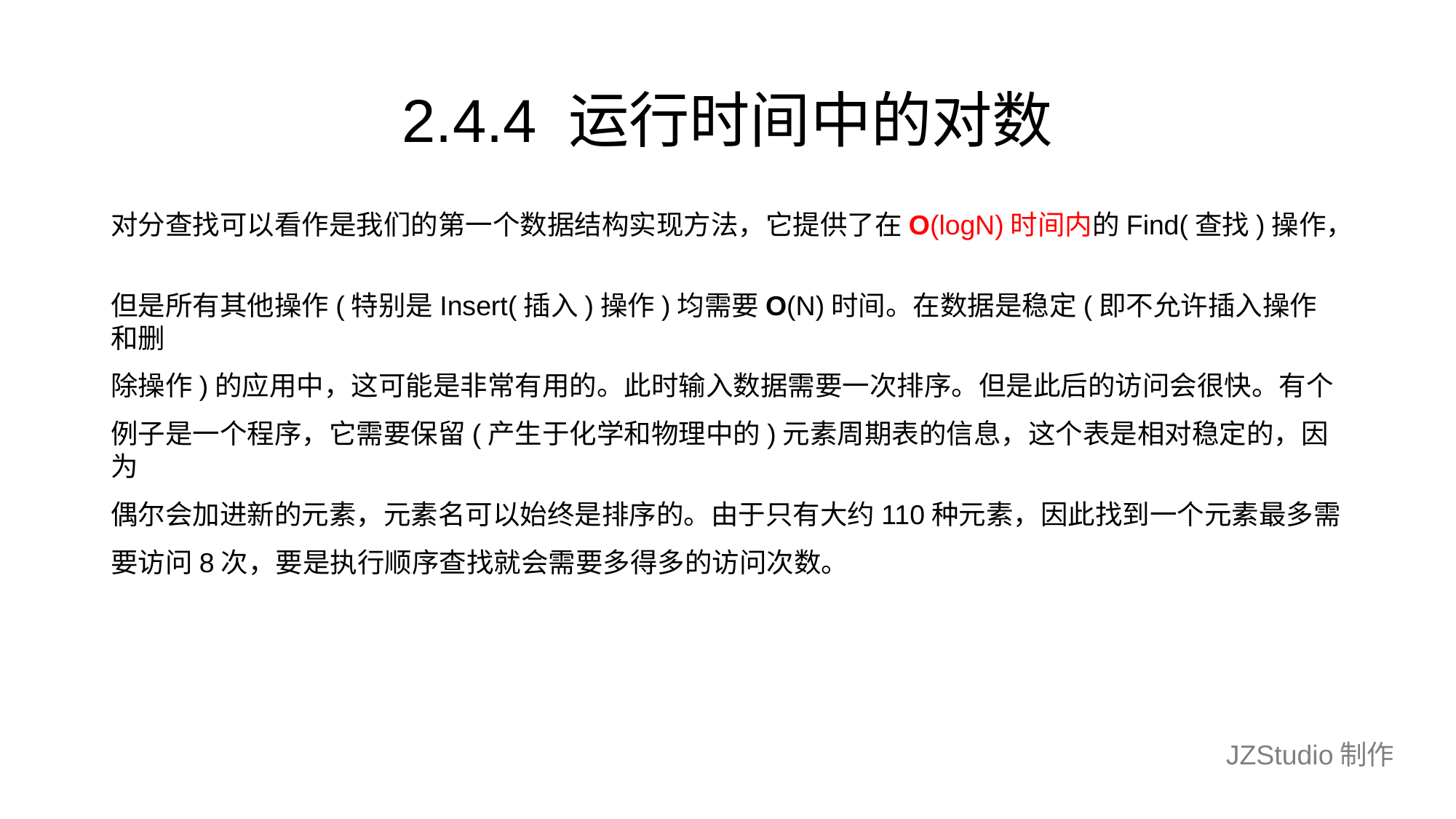

# 2.4.4 运行时间中的对数
对分查找可以看作是我们的第一个数据结构实现方法，它提供了在O(logN)时间内的Find(查找)操作，
但是所有其他操作(特别是Insert(插入)操作)均需要O(N)时间。在数据是稳定(即不允许插入操作和删
除操作)的应用中，这可能是非常有用的。此时输入数据需要一次排序。但是此后的访问会很快。有个
例子是一个程序，它需要保留(产生于化学和物理中的)元素周期表的信息，这个表是相对稳定的，因为
偶尔会加进新的元素，元素名可以始终是排序的。由于只有大约110种元素，因此找到一个元素最多需
要访问8次，要是执行顺序查找就会需要多得多的访问次数。